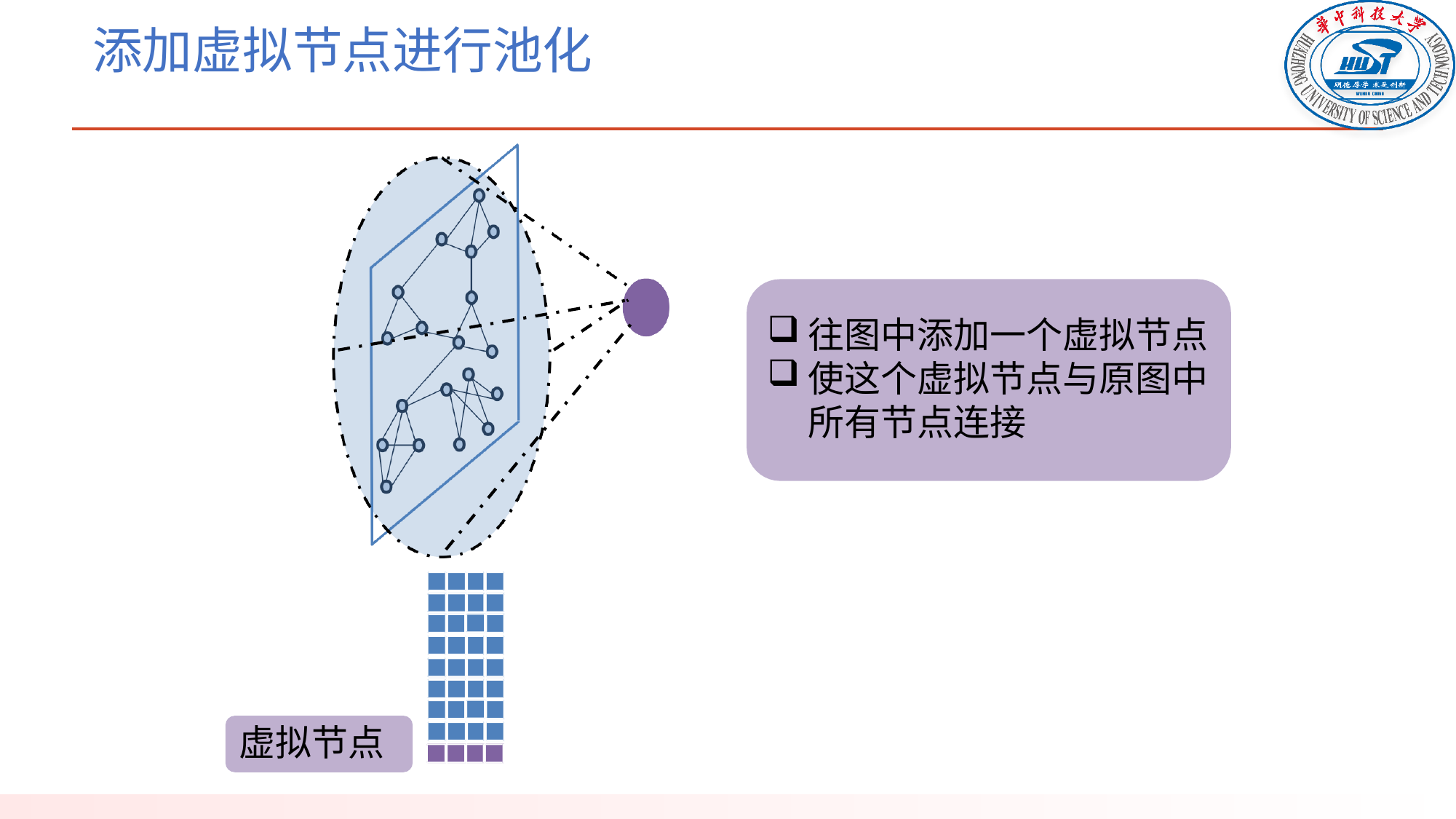

# 添加虚拟节点进行池化

往图中添加一个虚拟节点
使这个虚拟节点与原图中所有节点连接

虚拟节点